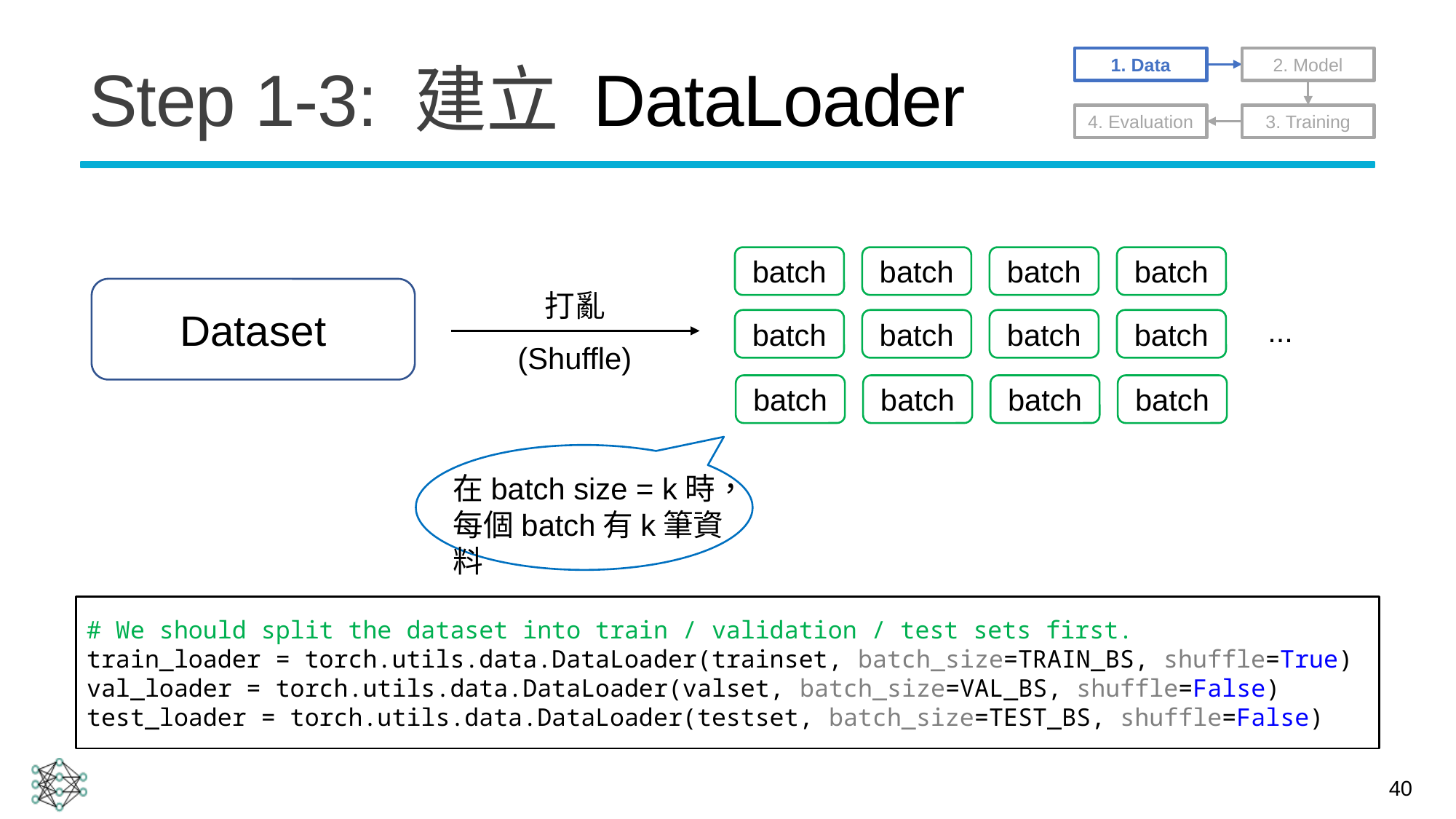

# Step 1-3: 建立 DataLoader
1. Data
2. Model
4. Evaluation
3. Training
batch
batch
batch
batch
Dataset
打亂
...
batch
batch
batch
batch
(Shuffle)
batch
batch
batch
batch

在batch size = k時，每個batch有k筆資料
# We should split the dataset into train / validation / test sets first.
train_loader = torch.utils.data.DataLoader(trainset, batch_size=TRAIN_BS, shuffle=True)
val_loader = torch.utils.data.DataLoader(valset, batch_size=VAL_BS, shuffle=False)
test_loader = torch.utils.data.DataLoader(testset, batch_size=TEST_BS, shuffle=False)
40